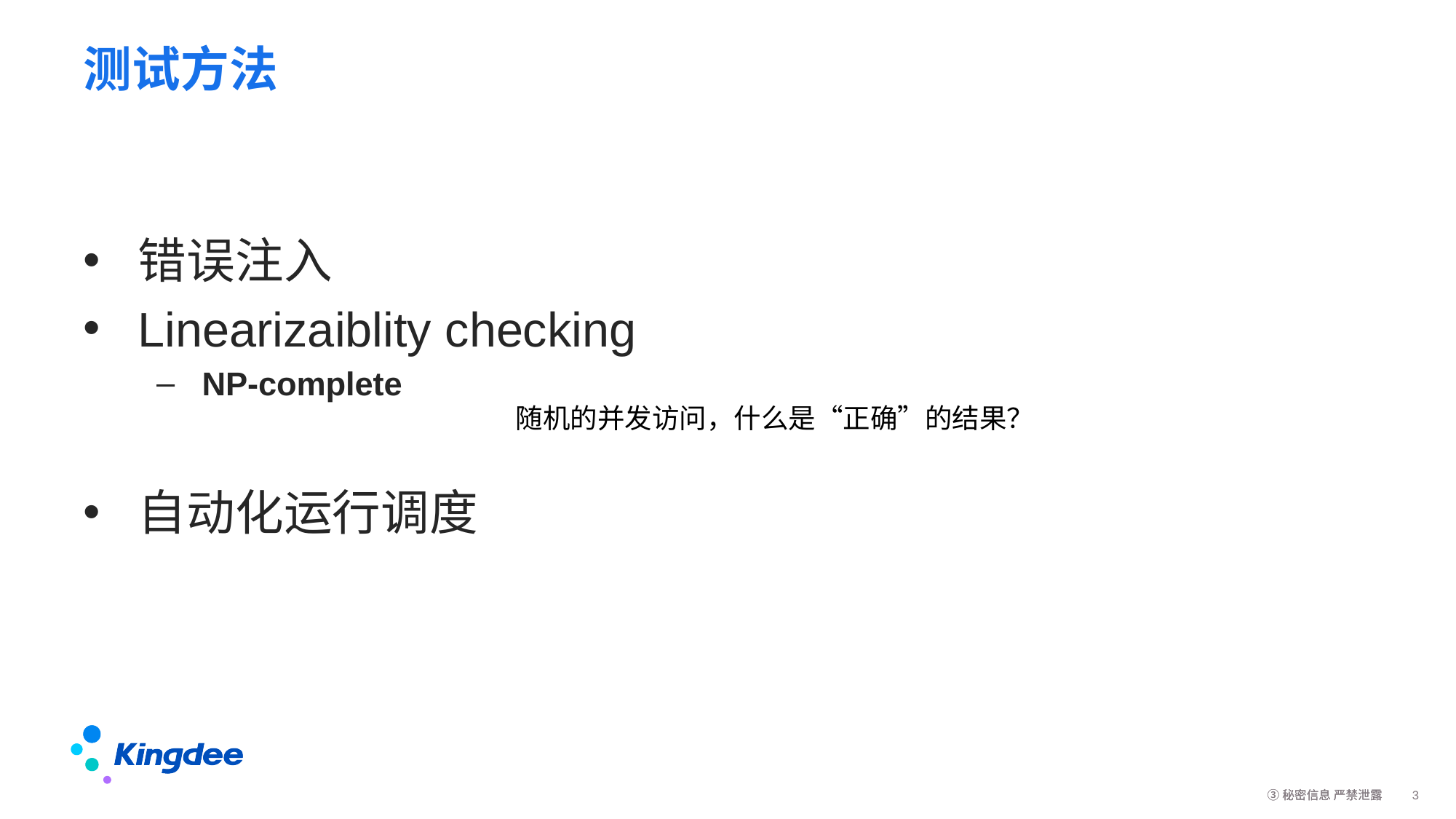

# 测试方法
错误注入
Linearizaiblity checking
NP-complete

自动化运行调度
随机的并发访问，什么是“正确”的结果？